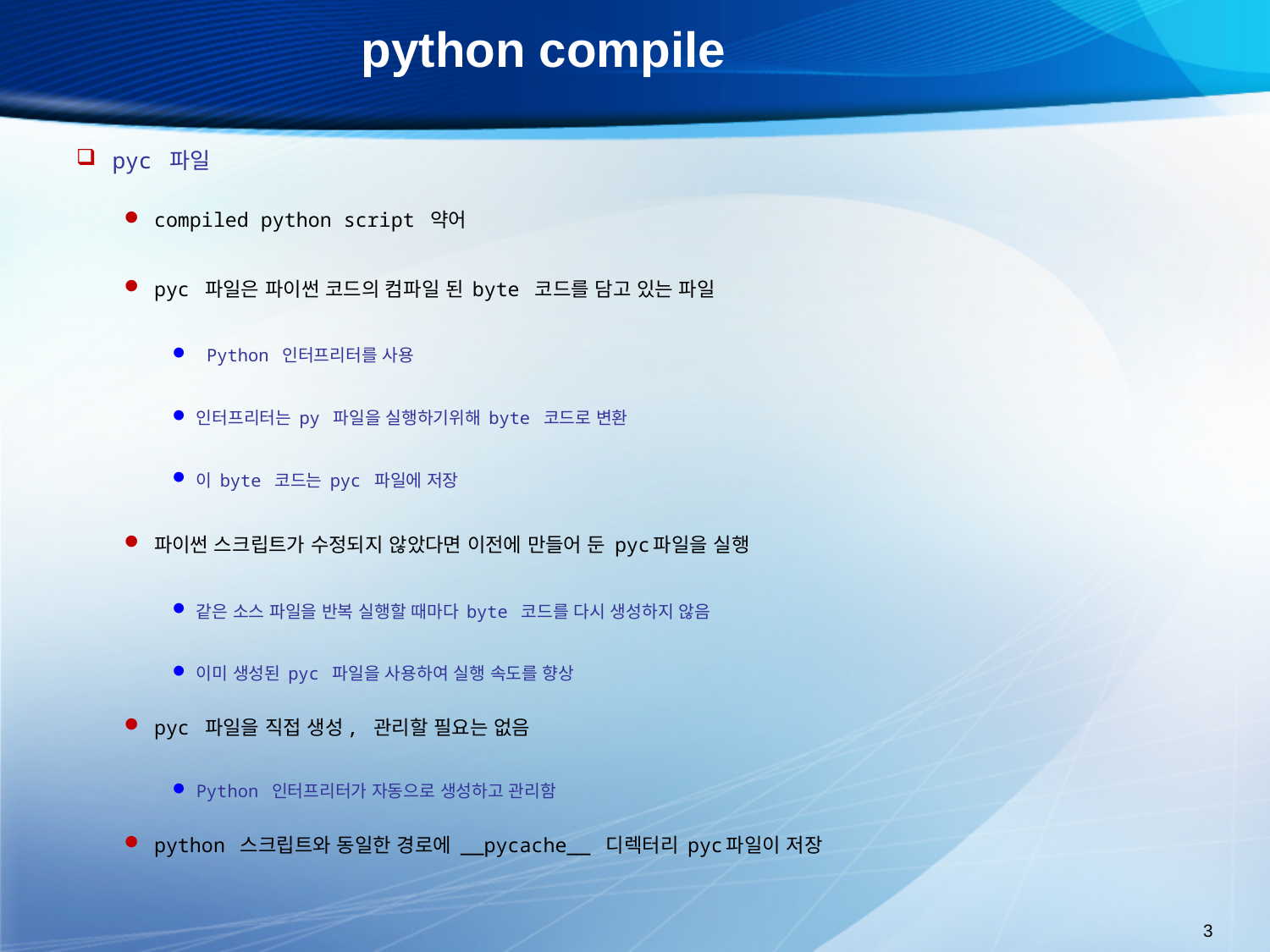

# python compile
pyc 파일

compiled python script 약어

pyc 파일은 파이썬 코드의 컴파일 된 byte 코드를 담고 있는 파일

 Python 인터프리터를 사용

인터프리터는 py 파일을 실행하기위해 byte 코드로 변환

이 byte 코드는 pyc 파일에 저장

파이썬 스크립트가 수정되지 않았다면 이전에 만들어 둔 pyc파일을 실행

같은 소스 파일을 반복 실행할 때마다 byte 코드를 다시 생성하지 않음

이미 생성된 pyc 파일을 사용하여 실행 속도를 향상

pyc 파일을 직접 생성, 관리할 필요는 없음

Python 인터프리터가 자동으로 생성하고 관리함

python 스크립트와 동일한 경로에 __pycache__ 디렉터리 pyc파일이 저장